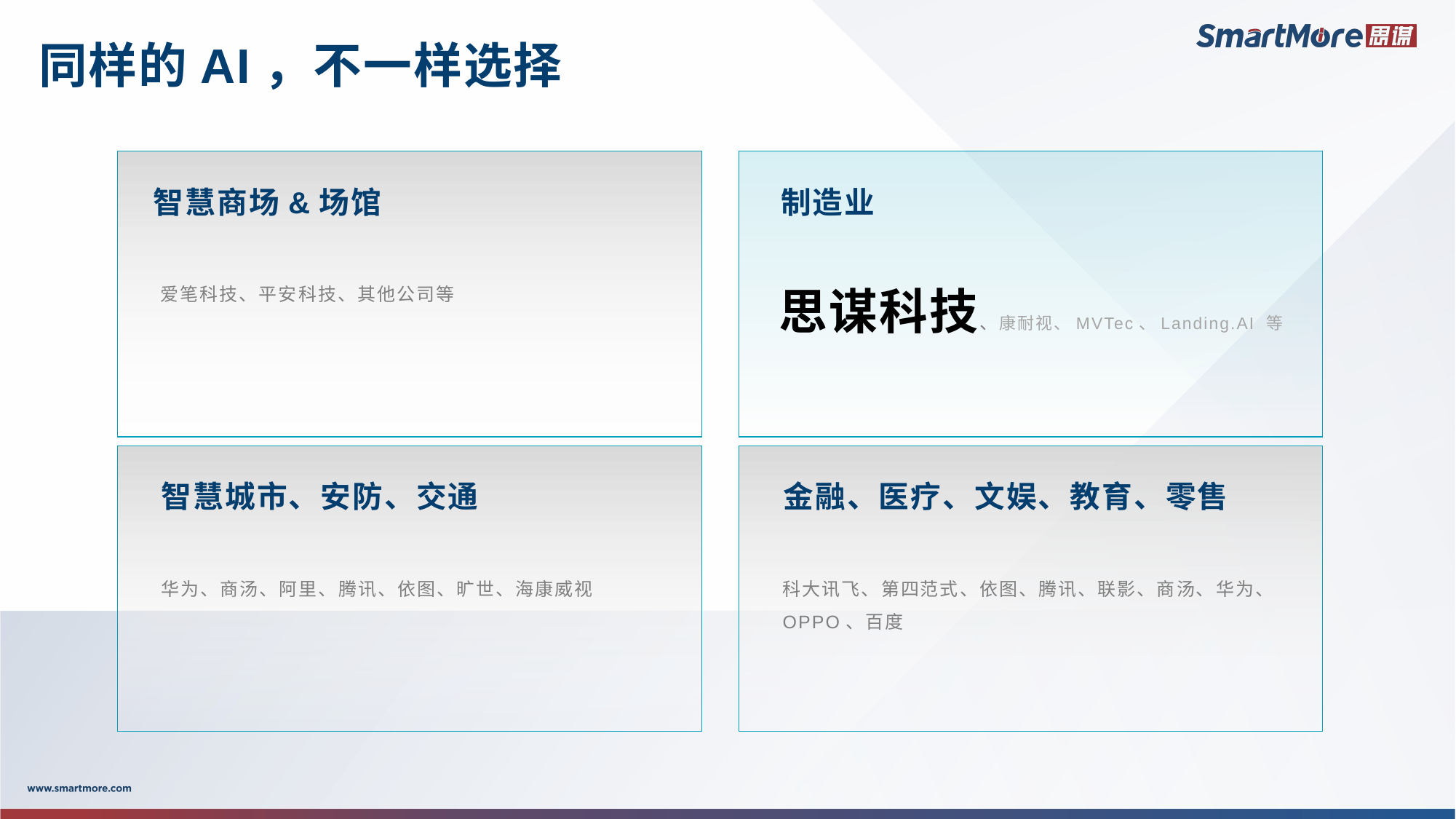

# 同样的AI，不一样选择

智慧商场&场馆
制造业
思谋科技、康耐视、MVTec、Landing.AI 等
爱笔科技、平安科技、其他公司等

智慧城市、安防、交通
金融、医疗、文娱、教育、零售
华为、商汤、阿里、腾讯、依图、旷世、海康威视

科大讯飞、第四范式、依图、腾讯、联影、商汤、华为、
OPPO、百度